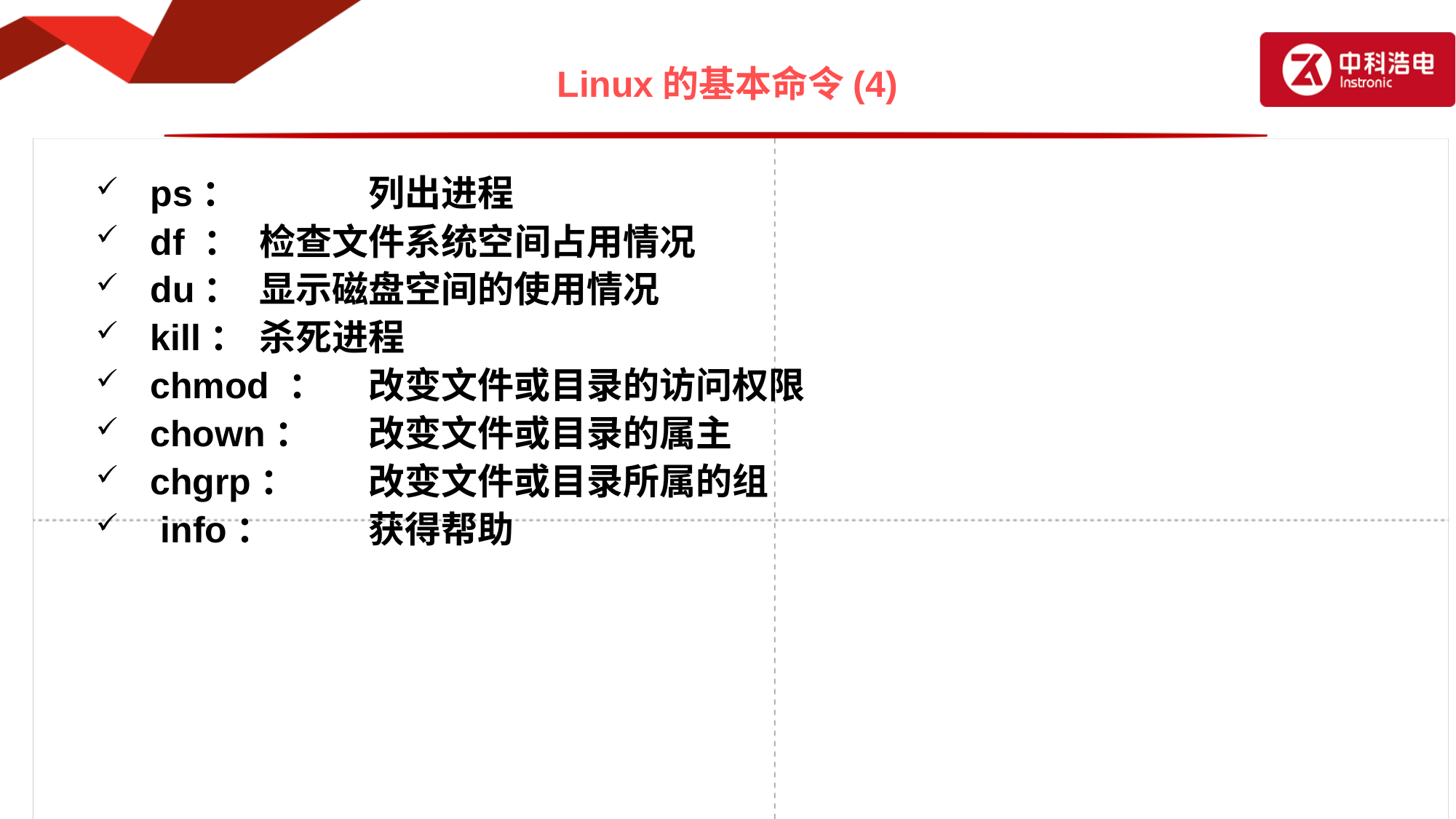

# Linux的基本命令(4)
ps：		列出进程
df ：	检查文件系统空间占用情况
du：	显示磁盘空间的使用情况
kill：	杀死进程
chmod ：	改变文件或目录的访问权限
chown：	改变文件或目录的属主
chgrp：	改变文件或目录所属的组
 info：	获得帮助